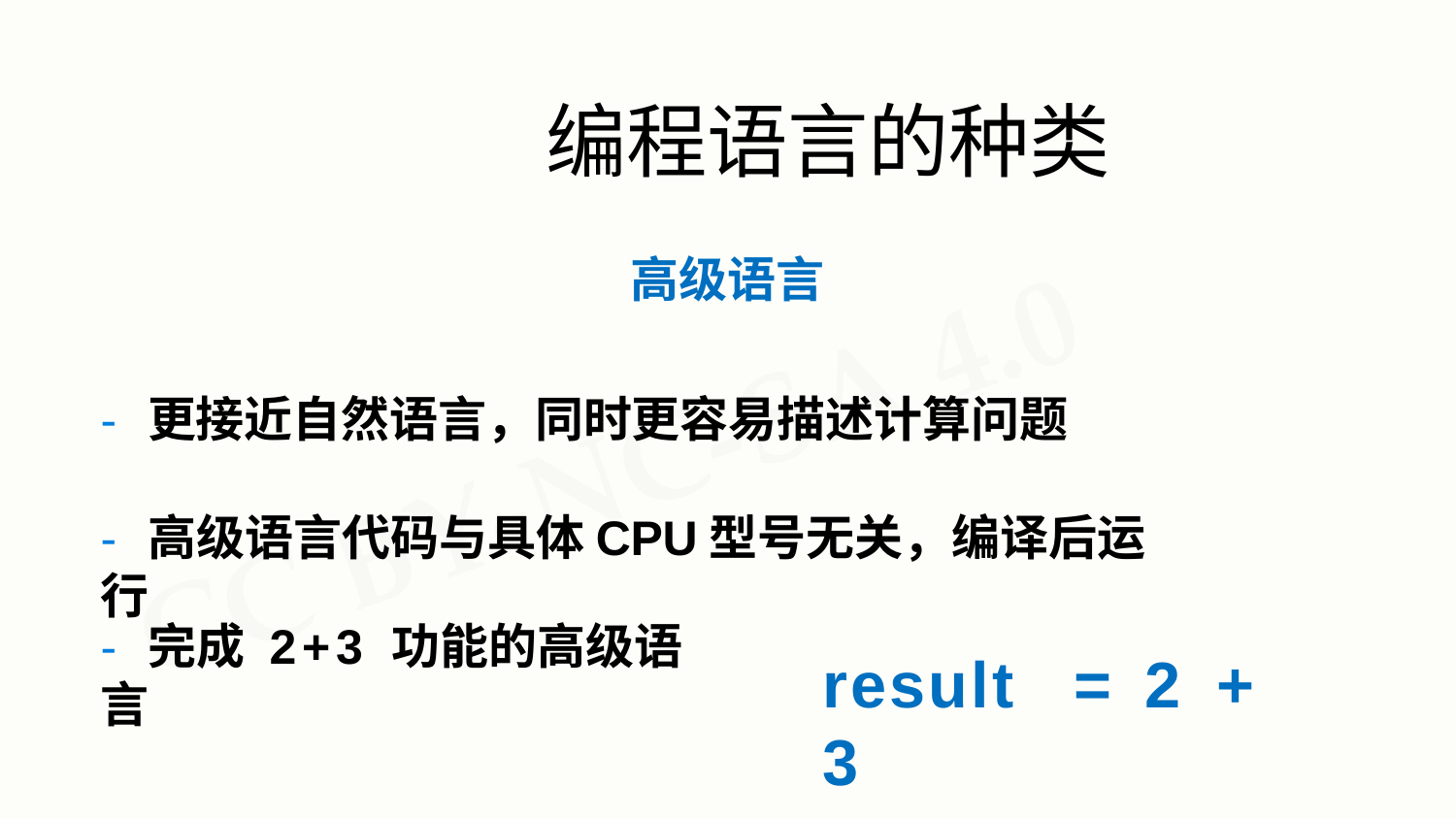

# 编程语言的种类
高级语言

- 更接近自然语言，同时更容易描述计算问题

- 高级语言代码与具体CPU型号无关，编译后运行

- 完成 2+3 功能的高级语言
result	=	2	+	3